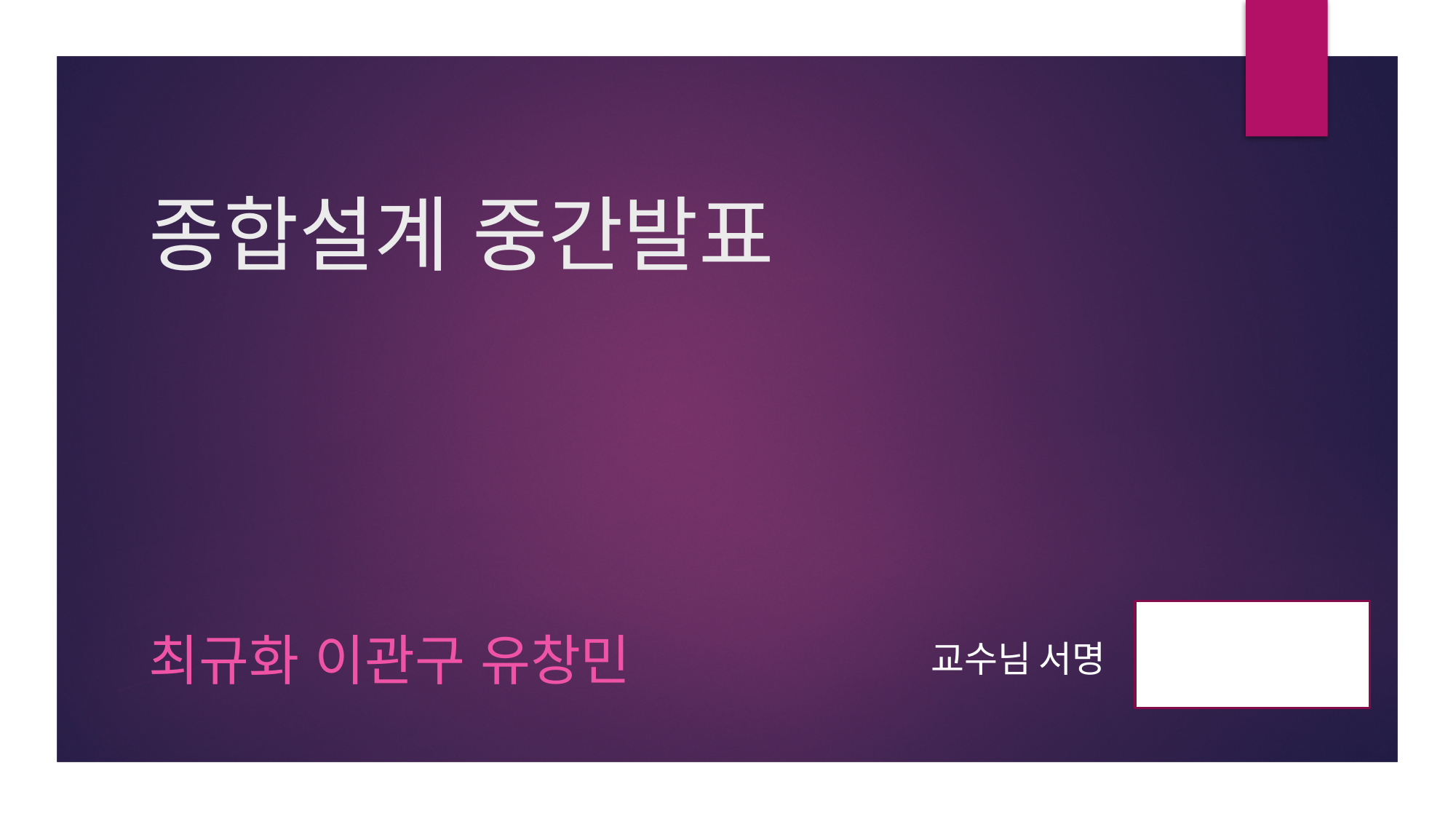

# 종합설계 중간발표

최규화 이관구 유창민
교수님 서명